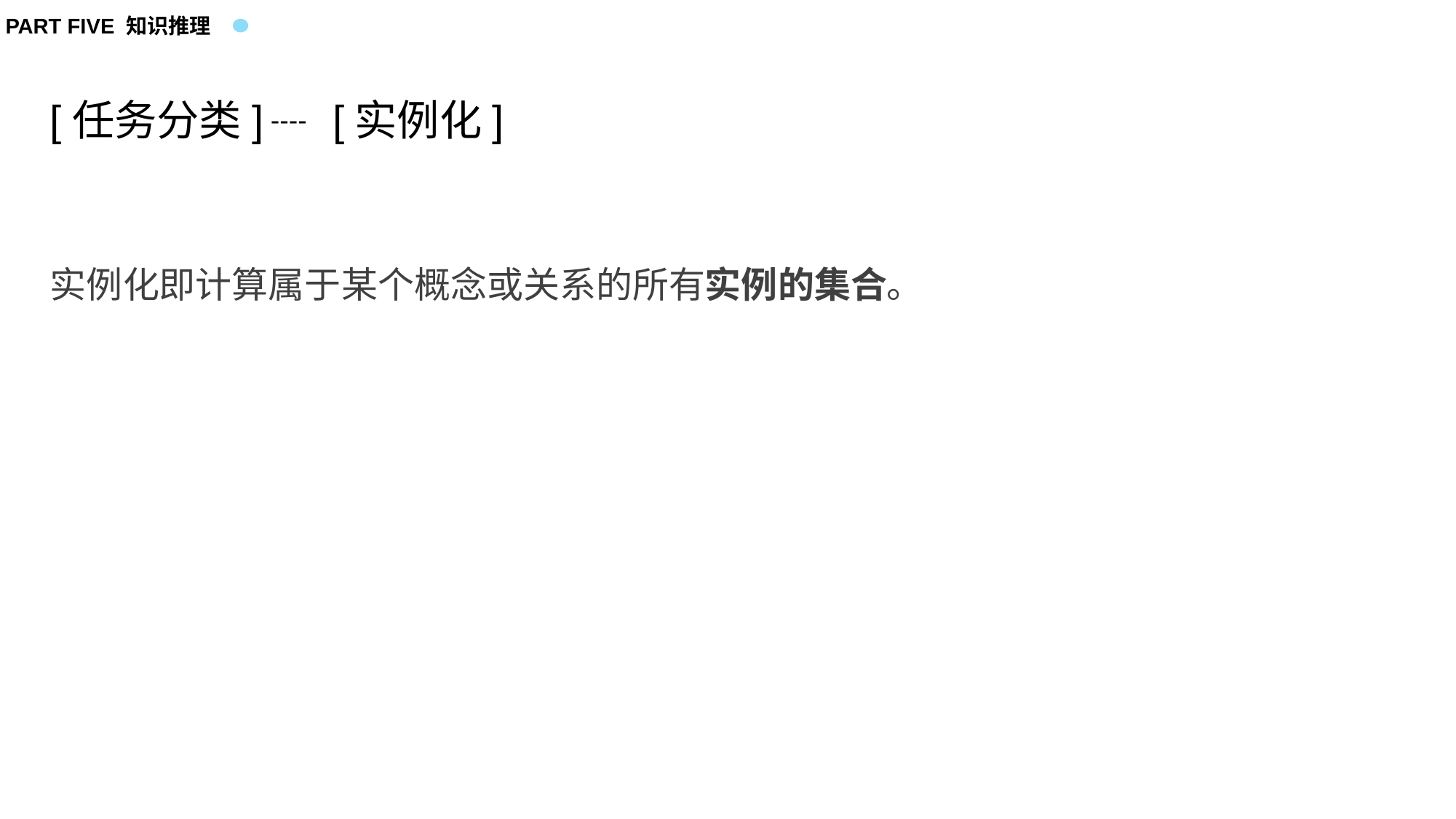

PART FIVE 知识推理

[任务分类]
[实例化]
----
实例化即计算属于某个概念或关系的所有实例的集合。